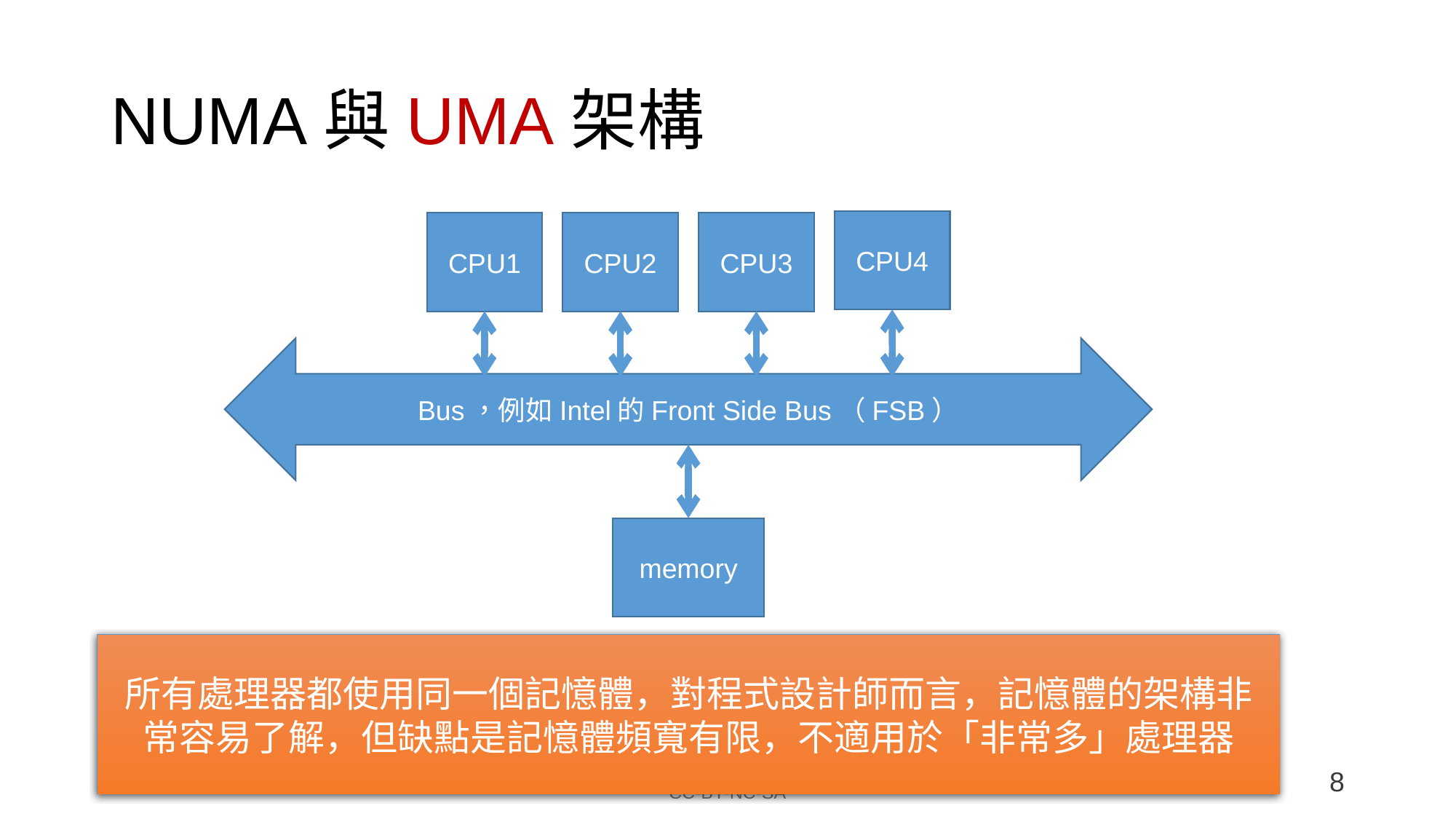

# NUMA與UMA架構
CPU4
CPU3
CPU1
CPU2
Bus，例如Intel的Front Side Bus（FSB）
memory
所有處理器都使用同一個記憶體，對程式設計師而言，記憶體的架構非常容易了解，但缺點是記憶體頻寬有限，不適用於「非常多」處理器